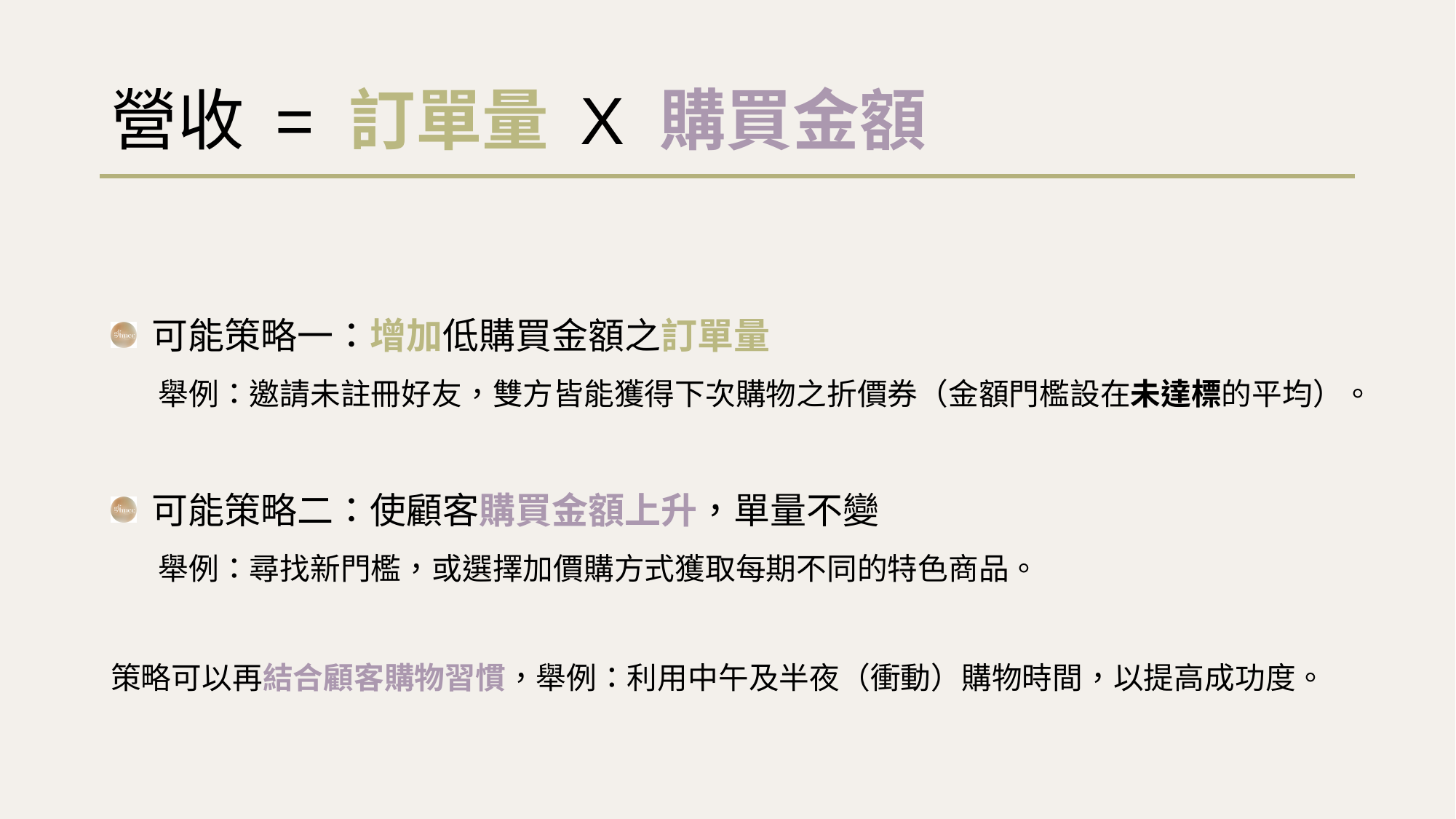

# 營收 = 訂單量 X 購買金額
可能策略一：增加低購買金額之訂單量
      舉例：邀請未註冊好友，雙方皆能獲得下次購物之折價券（金額門檻設在未達標的平均）。

可能策略二：使顧客購買金額上升，單量不變
      舉例：尋找新門檻，或選擇加價購方式獲取每期不同的特色商品。

策略可以再結合顧客購物習慣，舉例：利用中午及半夜（衝動）購物時間，以提高成功度。